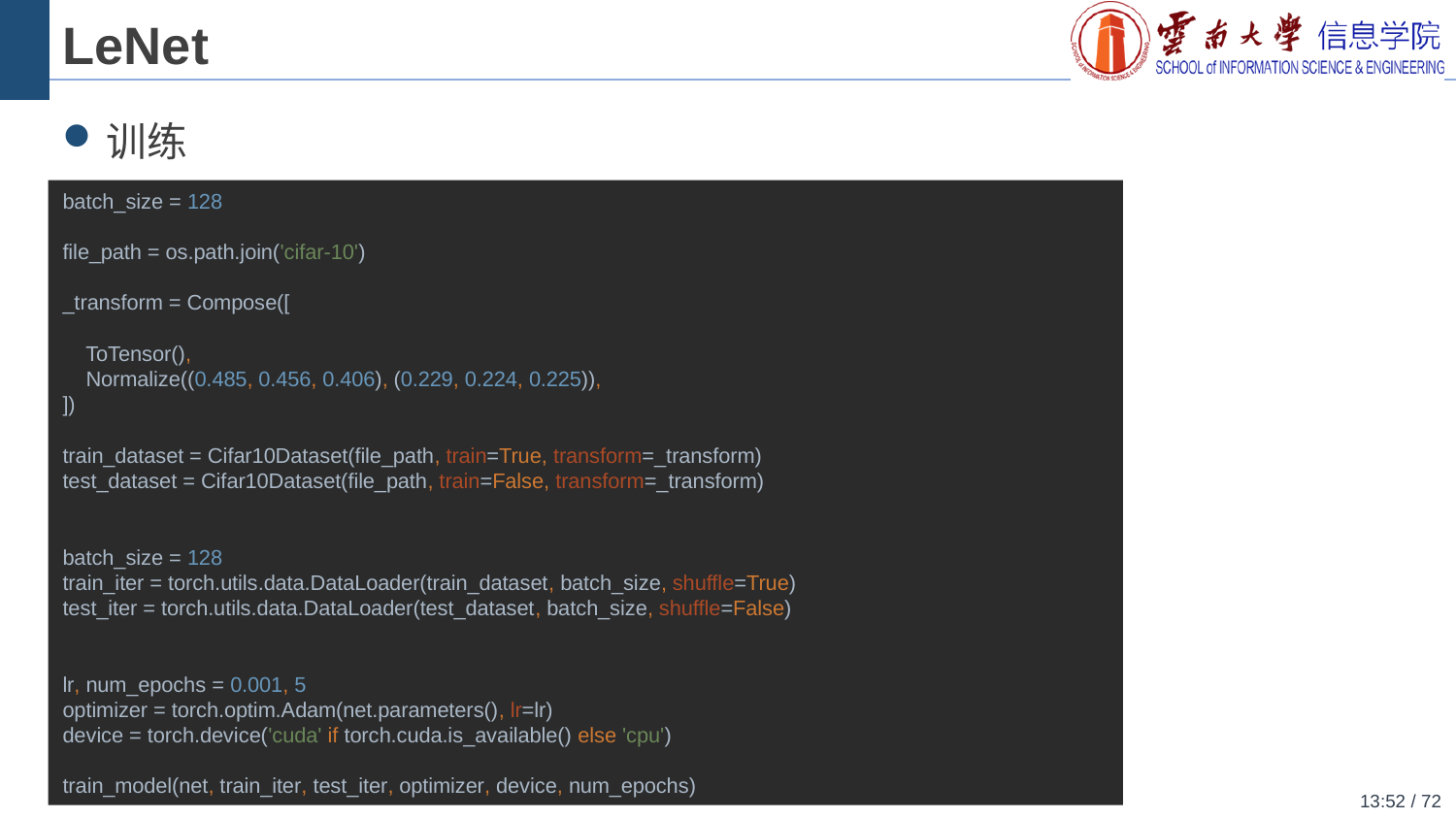

# LeNet
训练
batch_size = 128
file_path = os.path.join('cifar-10')
_transform = Compose([
    ToTensor(),
    Normalize((0.485, 0.456, 0.406), (0.229, 0.224, 0.225)),
])
train_dataset = Cifar10Dataset(file_path, train=True, transform=_transform)
test_dataset = Cifar10Dataset(file_path, train=False, transform=_transform)
batch_size = 128
train_iter = torch.utils.data.DataLoader(train_dataset, batch_size, shuffle=True)
test_iter = torch.utils.data.DataLoader(test_dataset, batch_size, shuffle=False)
lr, num_epochs = 0.001, 5
optimizer = torch.optim.Adam(net.parameters(), lr=lr)
device = torch.device('cuda' if torch.cuda.is_available() else 'cpu')
train_model(net, train_iter, test_iter, optimizer, device, num_epochs)